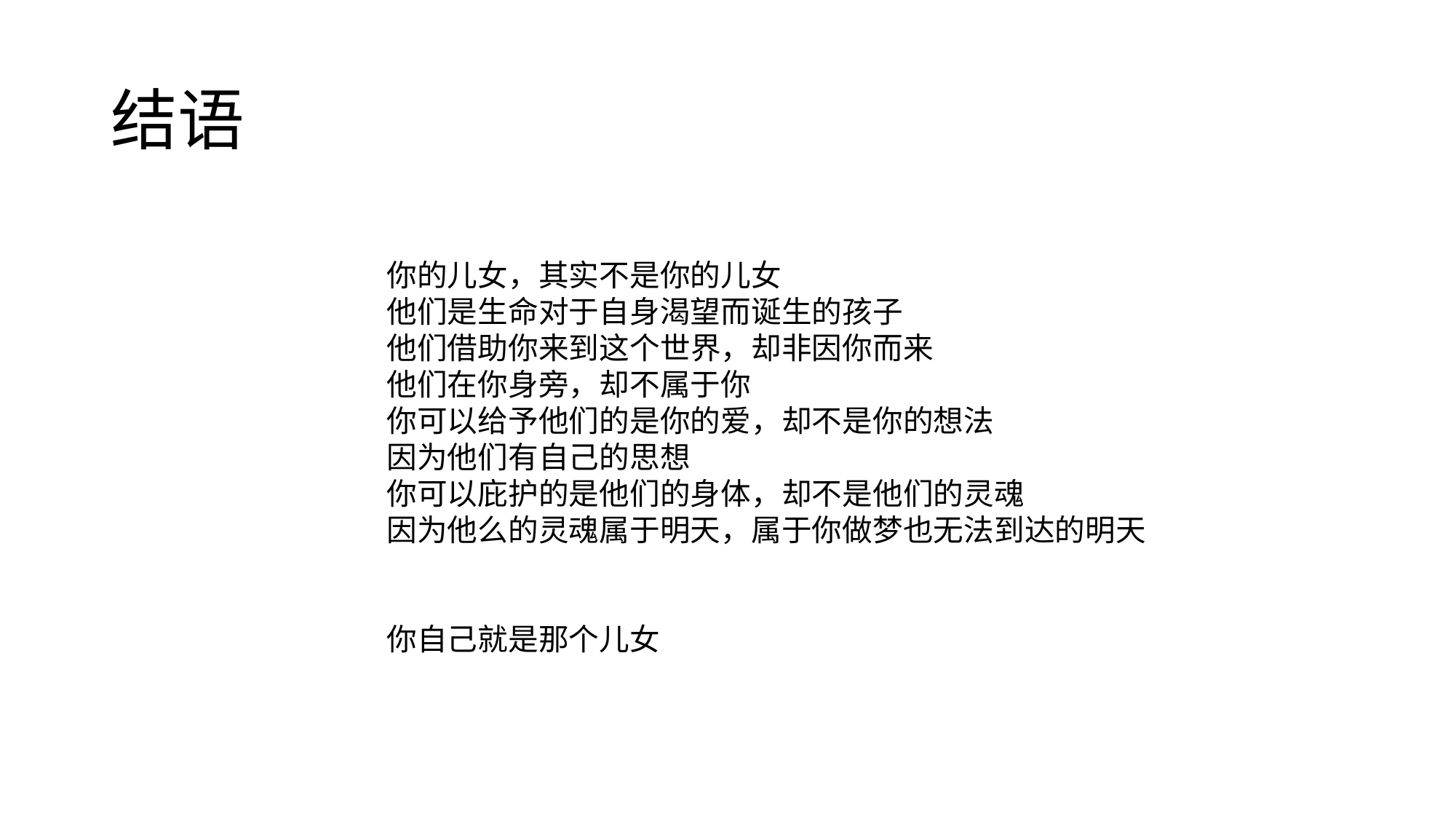

# 结语
你的儿女，其实不是你的儿女
他们是生命对于自身渴望而诞生的孩子
他们借助你来到这个世界，却非因你而来
他们在你身旁，却不属于你
你可以给予他们的是你的爱，却不是你的想法
因为他们有自己的思想
你可以庇护的是他们的身体，却不是他们的灵魂
因为他么的灵魂属于明天，属于你做梦也无法到达的明天

你自己就是那个儿女